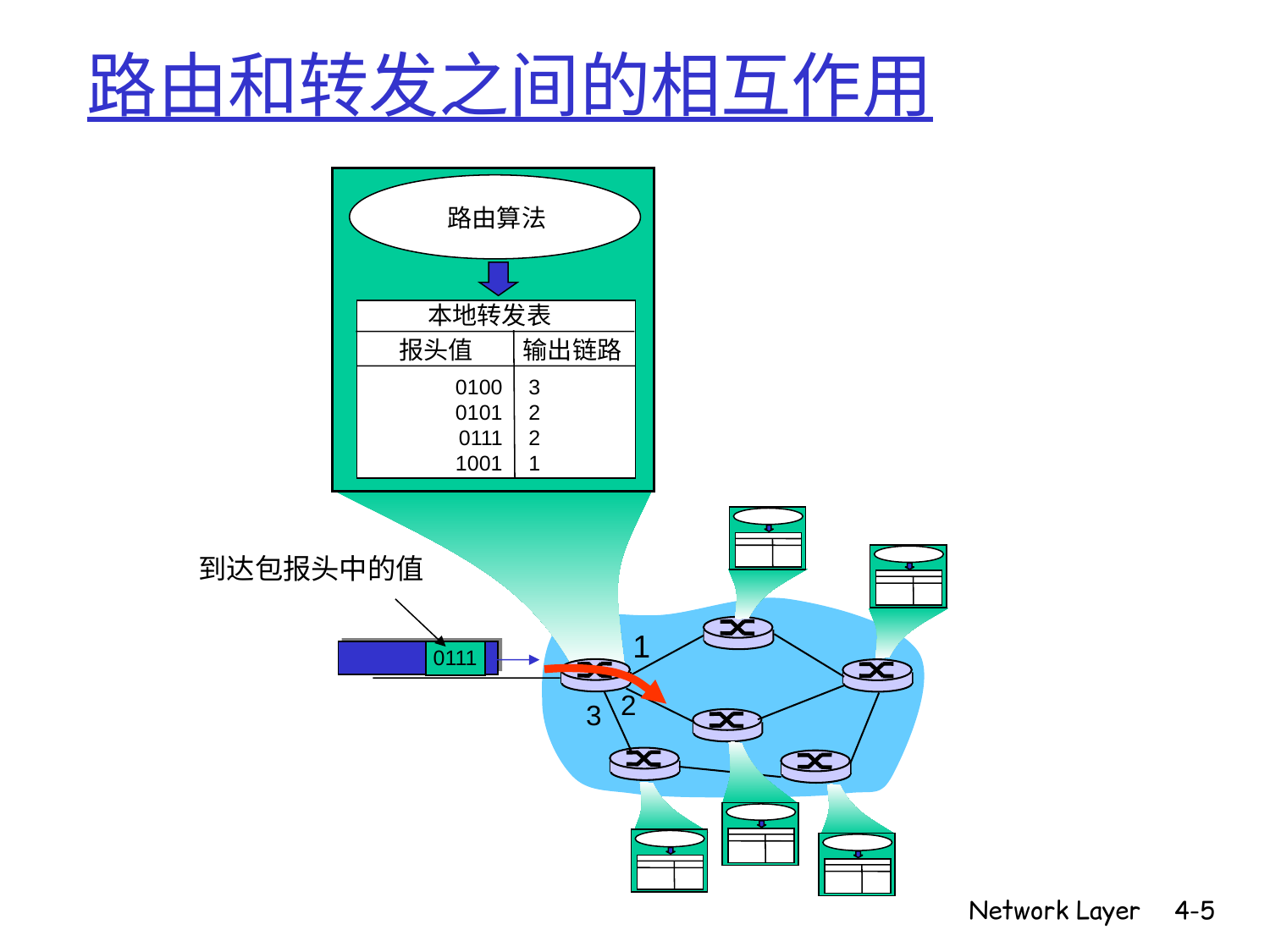

路由和转发之间的相互作用

路由算法

       本地转发表

报头值
输出链路

0100
0101
0111
1001
3
2
2
1

到达包报头中的值

1

0111

2

3

Network Layer
4-5